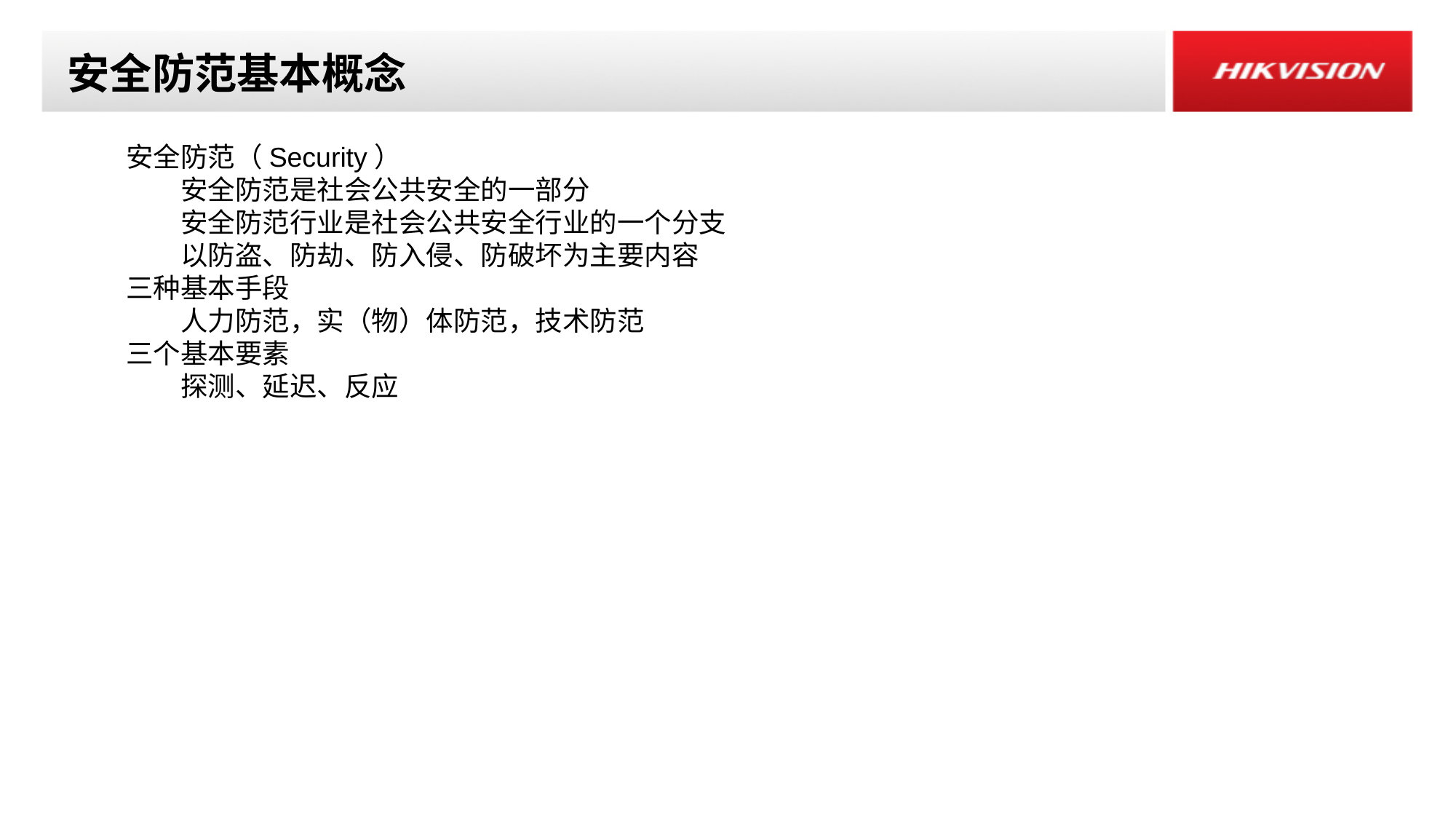

安全防范基本概念
安全防范（Security）
安全防范是社会公共安全的一部分
安全防范行业是社会公共安全行业的一个分支
以防盗、防劫、防入侵、防破坏为主要内容
三种基本手段
人力防范，实（物）体防范，技术防范
三个基本要素
探测、延迟、反应